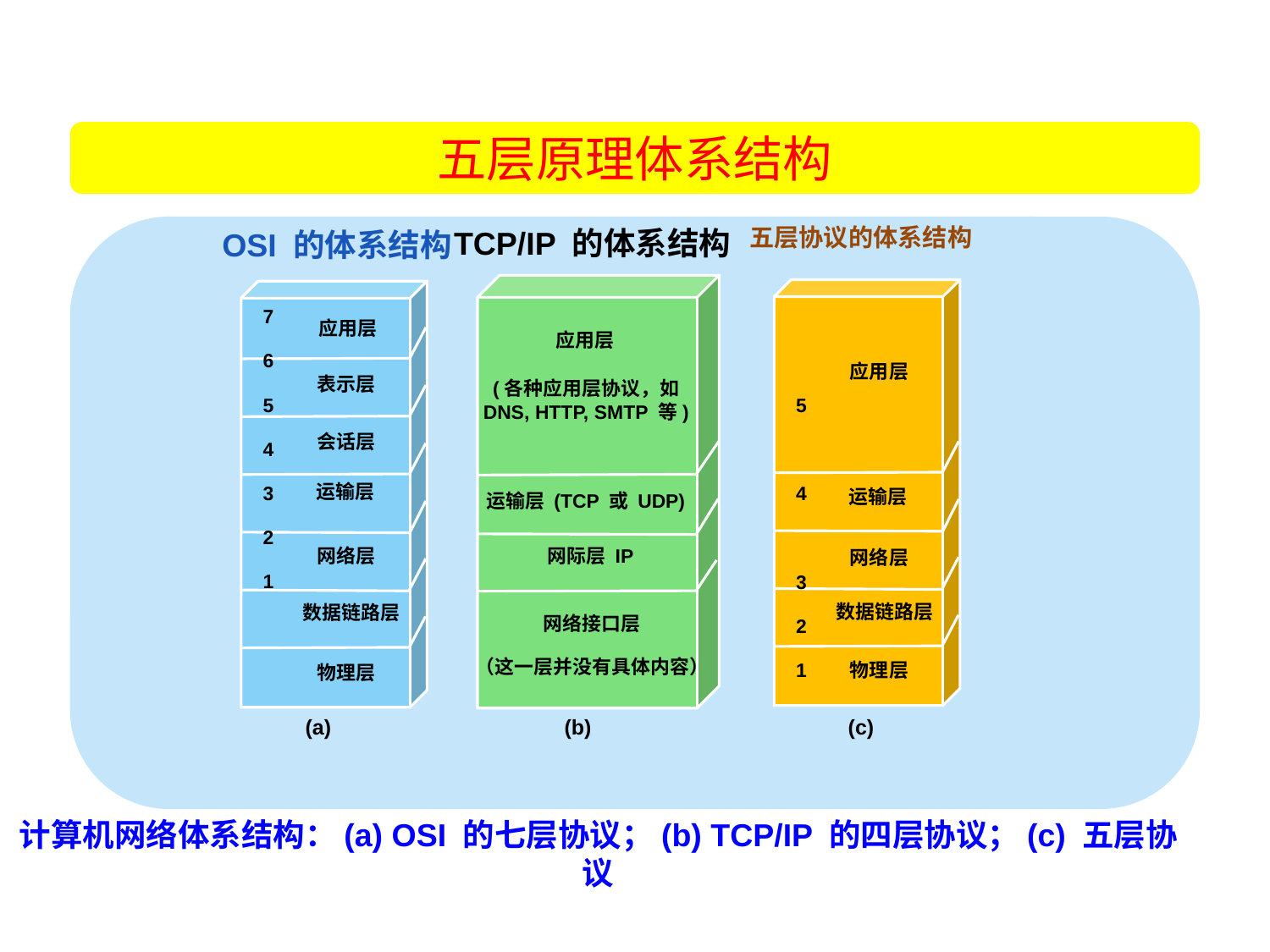

五层原理体系结构
五层协议的体系结构

TCP/IP 的体系结构
OSI 的体系结构

7
6
5
4
3
2
1

应用层
应用层

应用层
表示层
5

4

3
2
1
(各种应用层协议，如
DNS, HTTP, SMTP 等)

会话层

运输层
运输层
运输层 (TCP 或 UDP)

网络层
网际层 IP
网络层

数据链路层
数据链路层
网络接口层

（这一层并没有具体内容）
物理层
物理层
(a)
(b)
(c)
计算机网络体系结构：(a) OSI 的七层协议；(b) TCP/IP 的四层协议；(c) 五层协议